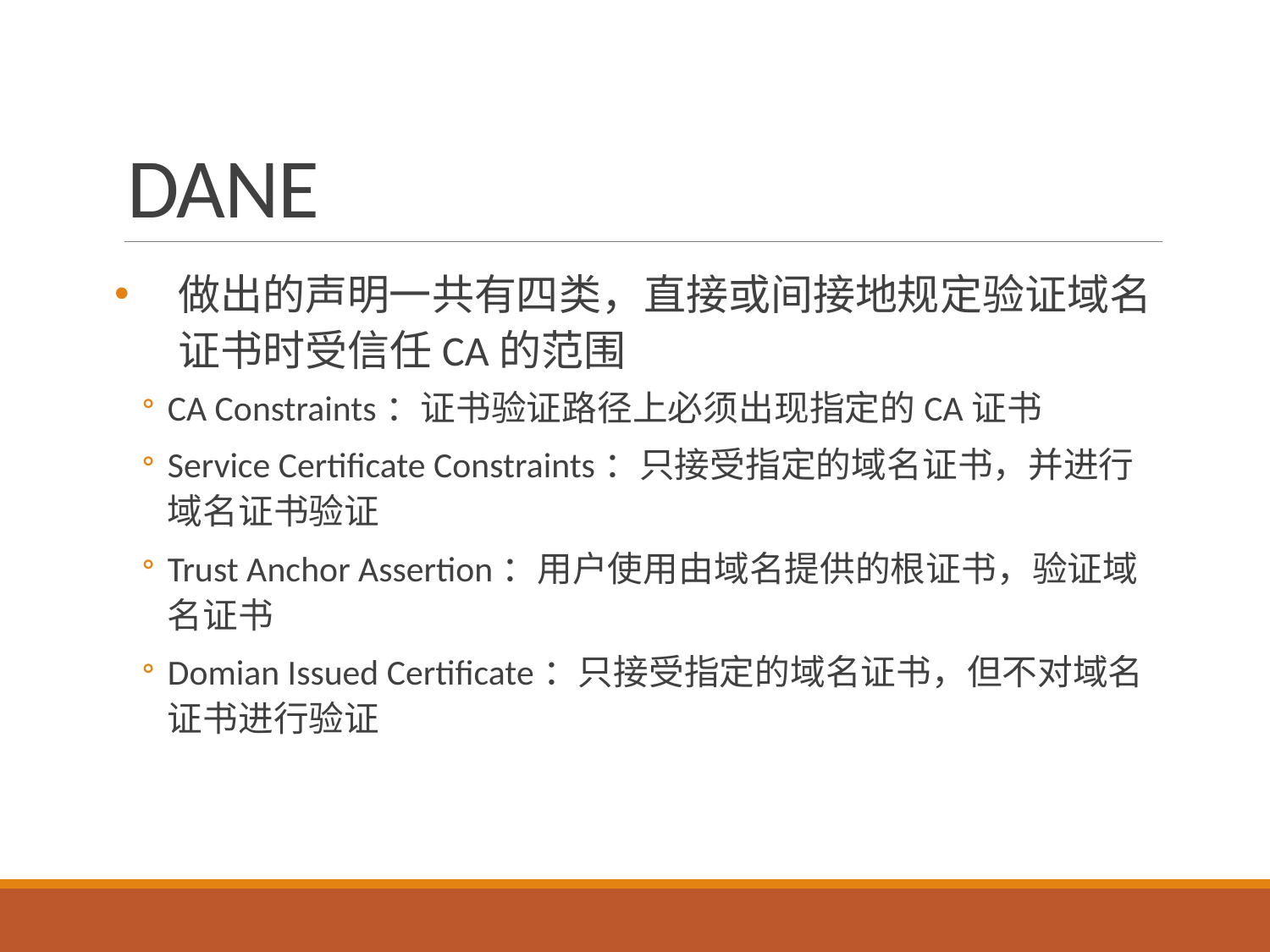

# DANE
做出的声明一共有四类，直接或间接地规定验证域名证书时受信任CA的范围
CA Constraints：证书验证路径上必须出现指定的CA证书
Service Certificate Constraints：只接受指定的域名证书，并进行域名证书验证
Trust Anchor Assertion：用户使用由域名提供的根证书，验证域名证书
Domian Issued Certificate：只接受指定的域名证书，但不对域名证书进行验证

107